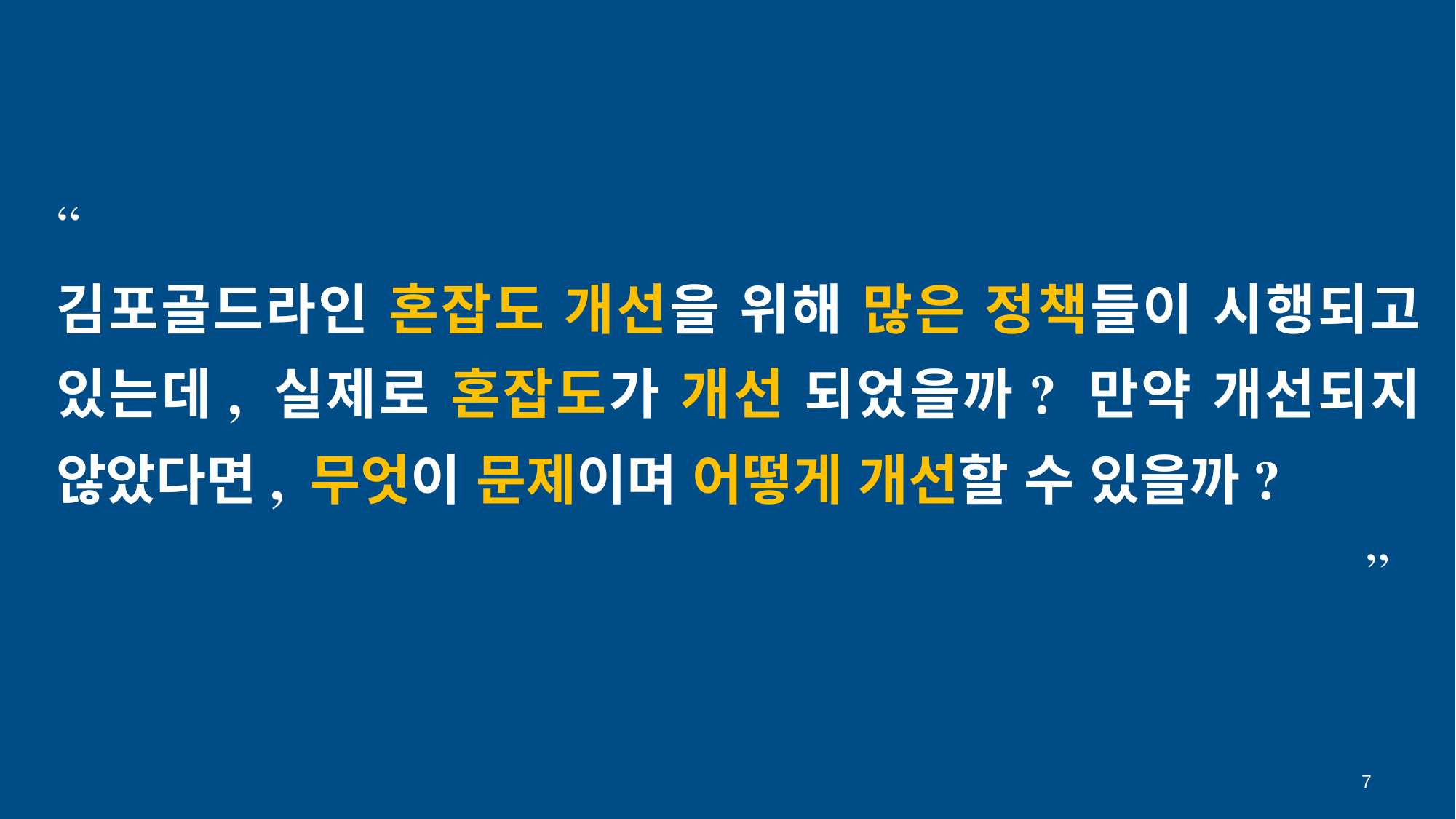

“
김포골드라인 혼잡도 개선을 위해 많은 정책들이 시행되고 있는데, 실제로 혼잡도가 개선 되었을까? 만약 개선되지 않았다면, 무엇이 문제이며 어떻게 개선할 수 있을까?
                                                                                                ”

7